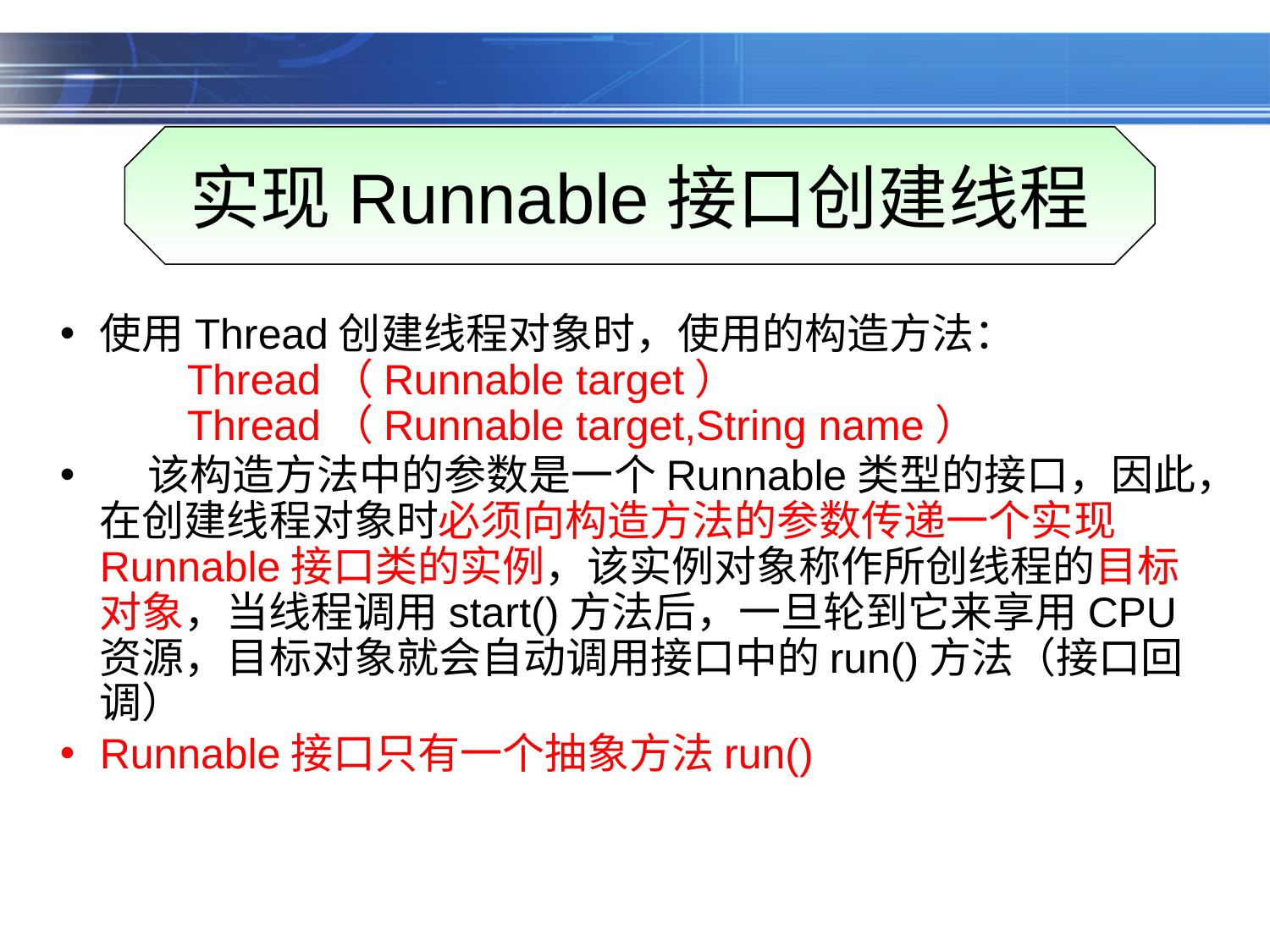

实现Runnable接口创建线程
使用Thread创建线程对象时，使用的构造方法：
	Thread（Runnable target）
	Thread（Runnable target,String name）
    该构造方法中的参数是一个Runnable类型的接口，因此，在创建线程对象时必须向构造方法的参数传递一个实现Runnable接口类的实例，该实例对象称作所创线程的目标对象，当线程调用start()方法后，一旦轮到它来享用CPU资源，目标对象就会自动调用接口中的run()方法（接口回调）
Runnable接口只有一个抽象方法run()